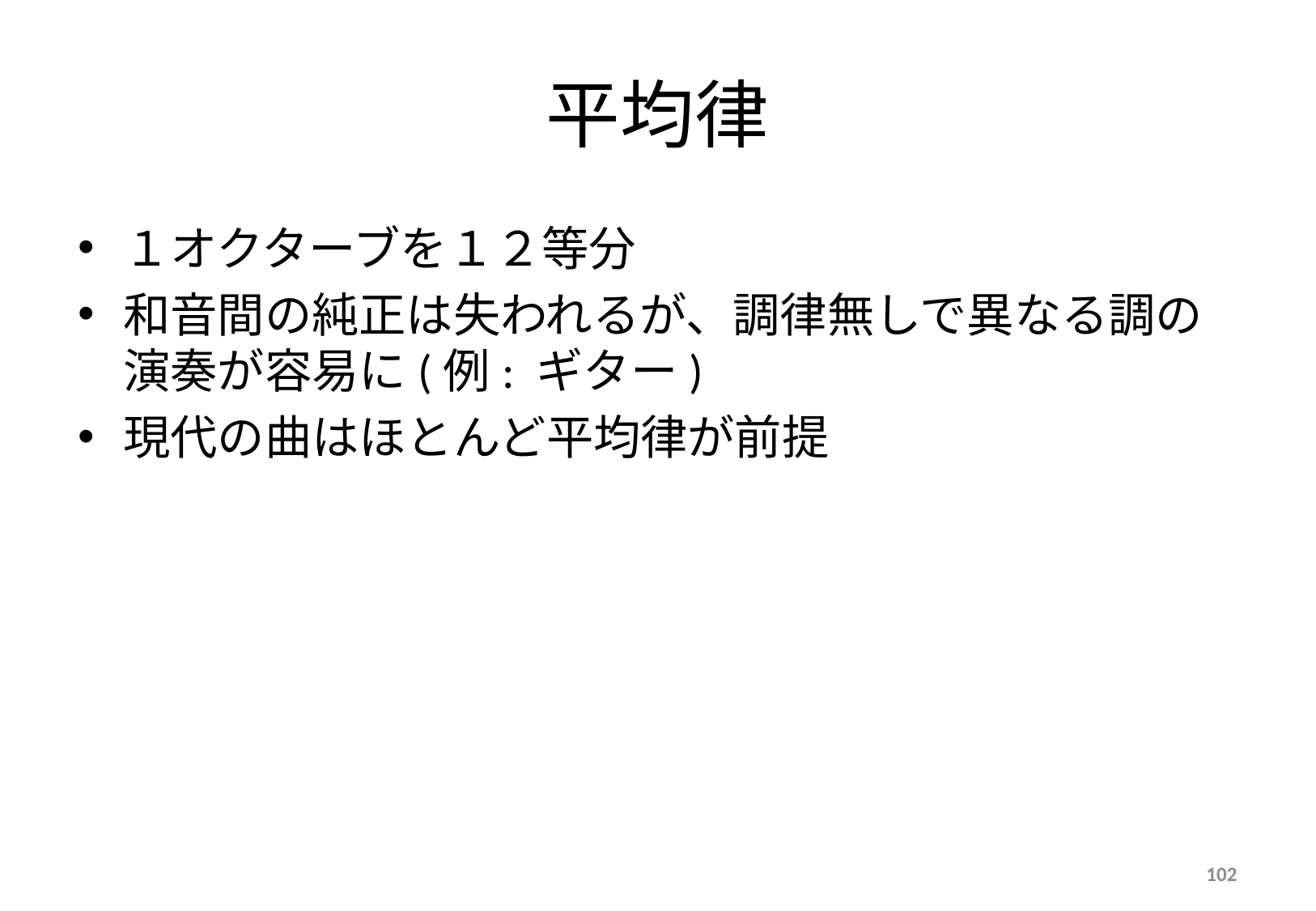

# 平均律
１オクターブを１２等分
和音間の純正は失われるが、調律無しで異なる調の演奏が容易に(例: ギター)
現代の曲はほとんど平均律が前提

102